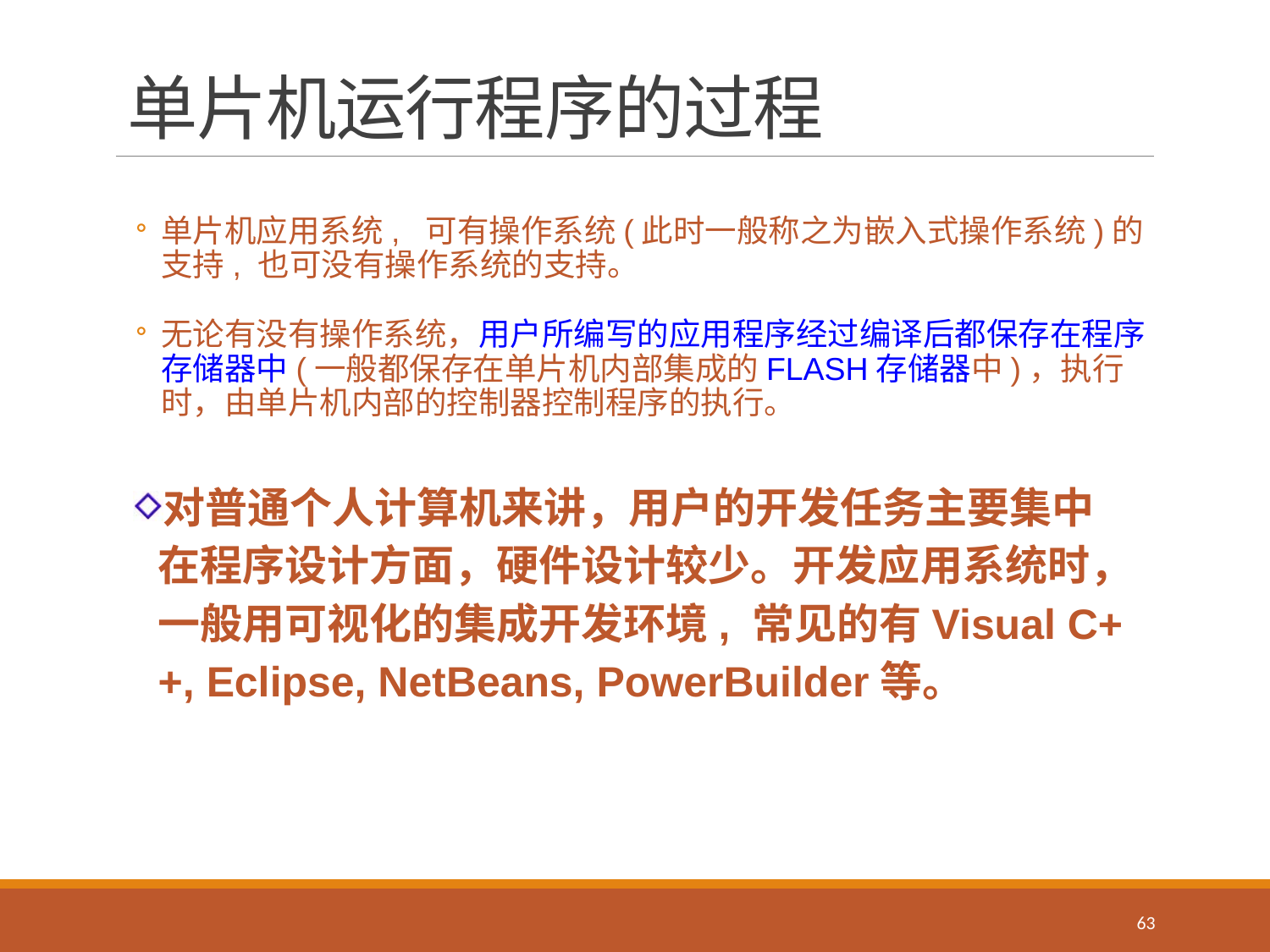

# 单片机运行程序的过程
单片机应用系统,  可有操作系统(此时一般称之为嵌入式操作系统)的支持, 也可没有操作系统的支持。
无论有没有操作系统，用户所编写的应用程序经过编译后都保存在程序存储器中(一般都保存在单片机内部集成的FLASH存储器中)，执行时，由单片机内部的控制器控制程序的执行。
对普通个人计算机来讲，用户的开发任务主要集中在程序设计方面，硬件设计较少。开发应用系统时，一般用可视化的集成开发环境, 常见的有Visual C++, Eclipse, NetBeans, PowerBuilder等。
63